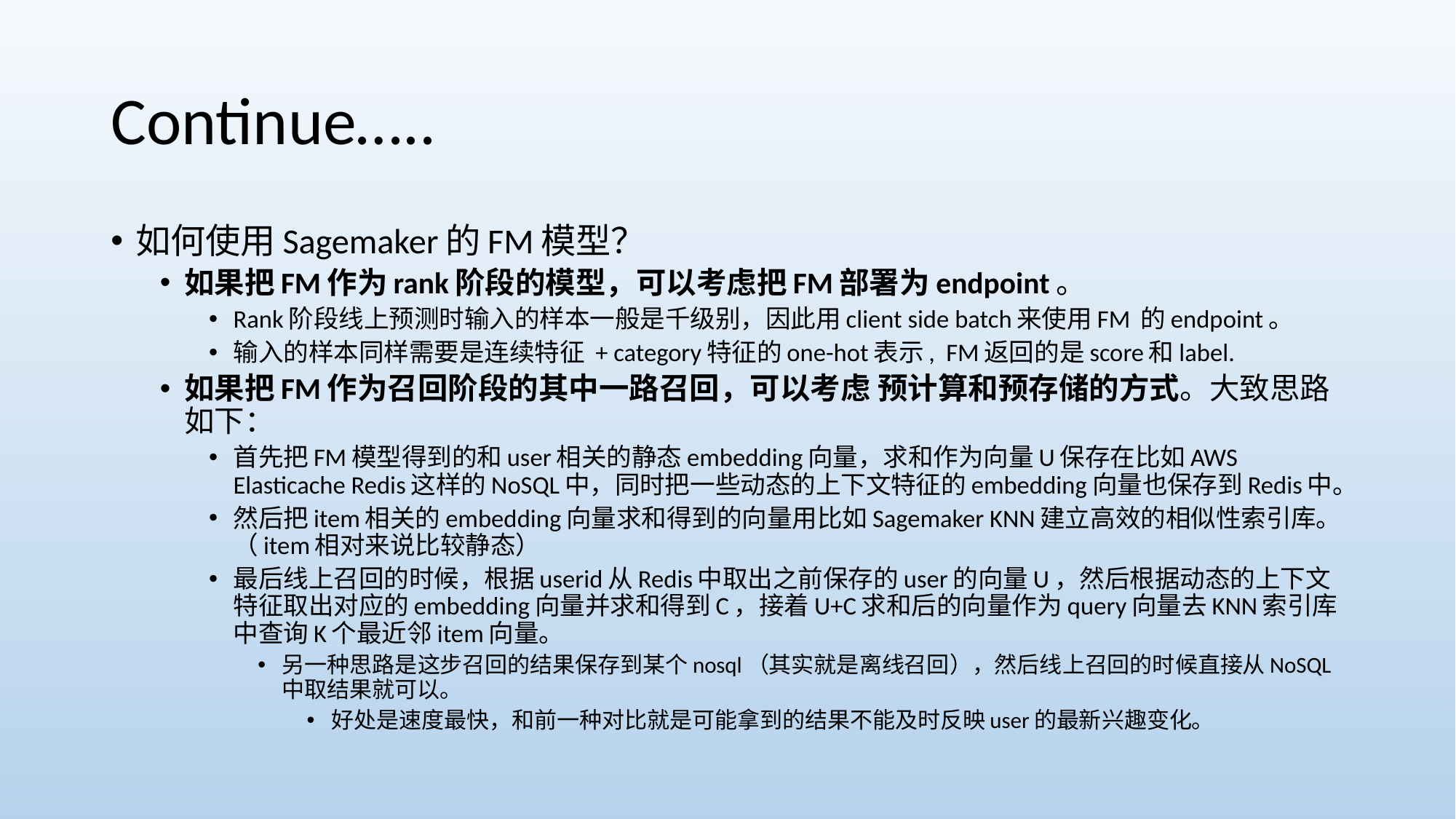

# Continue…..
如何使用Sagemaker的FM模型？
如果把FM作为rank阶段的模型，可以考虑把FM部署为endpoint。
Rank阶段线上预测时输入的样本一般是千级别，因此用client side batch来使用FM 的endpoint。
输入的样本同样需要是连续特征 + category特征的one-hot表示,  FM返回的是score和label.
如果把FM作为召回阶段的其中一路召回，可以考虑 预计算和预存储的方式。大致思路如下：
首先把FM模型得到的和user相关的静态embedding向量，求和作为向量U保存在比如AWS Elasticache Redis这样的NoSQL中，同时把一些动态的上下文特征的embedding向量也保存到Redis中。
然后把item相关的embedding向量求和得到的向量用比如Sagemaker KNN建立高效的相似性索引库。（item相对来说比较静态）
最后线上召回的时候，根据userid从Redis中取出之前保存的user的向量U，然后根据动态的上下文特征取出对应的embedding向量并求和得到C，接着U+C求和后的向量作为query向量去KNN索引库中查询K个最近邻item向量。
另一种思路是这步召回的结果保存到某个nosql（其实就是离线召回），然后线上召回的时候直接从NoSQL中取结果就可以。
好处是速度最快，和前一种对比就是可能拿到的结果不能及时反映user的最新兴趣变化。